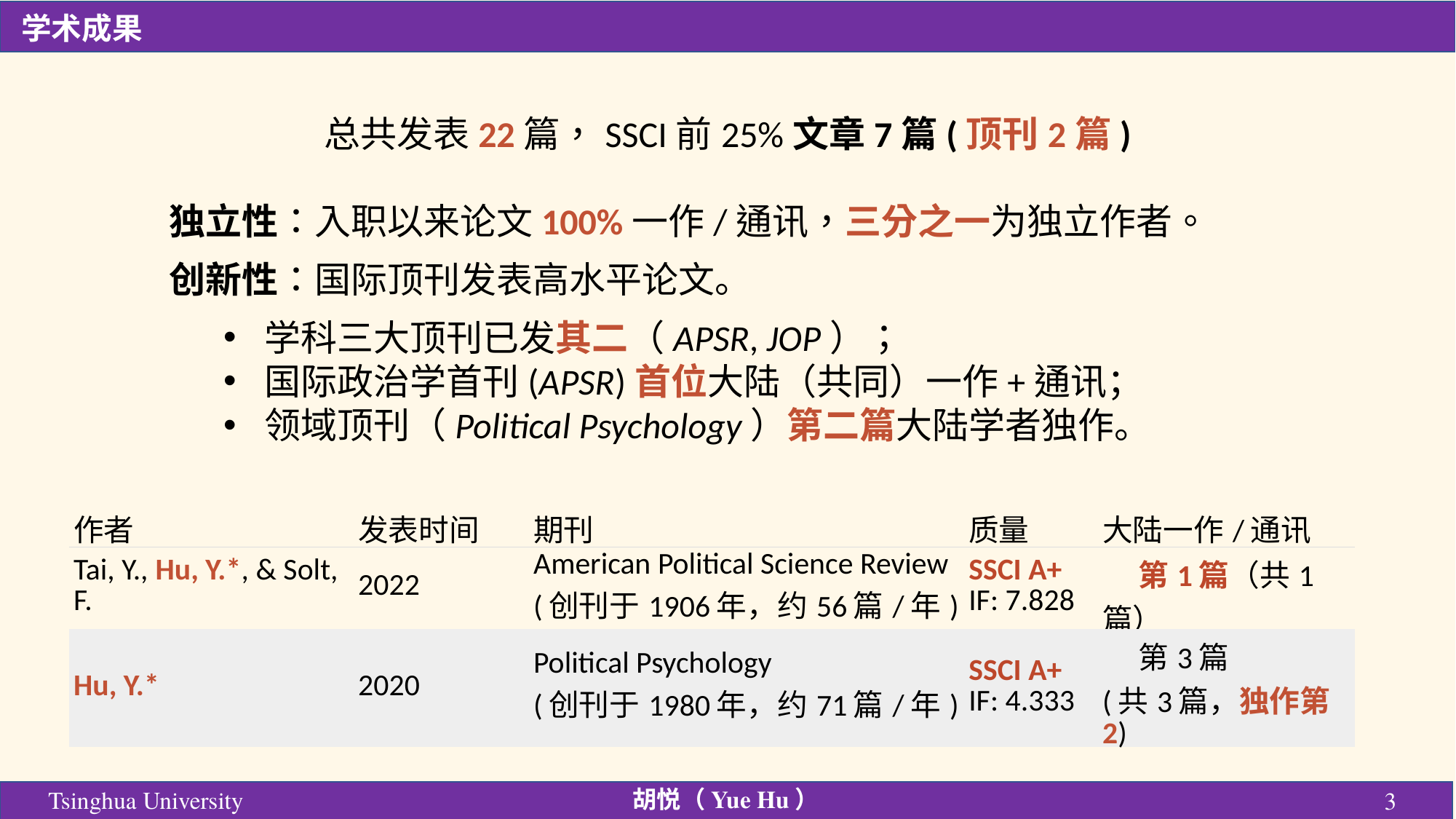

学术成果
总共发表22篇，SSCI前25%文章7篇(顶刊2篇)

独立性：入职以来论文100%一作/通讯，三分之一为独立作者。
创新性：国际顶刊发表高水平论文。

学科三大顶刊已发其二（APSR, JOP）；
国际政治学首刊(APSR)首位大陆（共同）一作+通讯；
领域顶刊（Political Psychology）第二篇大陆学者独作。

| 作者 | 发表时间 | 期刊 | 质量 | 大陆一作/通讯 |
| --- | --- | --- | --- | --- |
| Tai, Y., Hu, Y.\*, & Solt, F. | 2022 | American Political Science Review (创刊于1906年，约56篇/年) | SSCI A+ IF: 7.828 | 第1篇（共1篇） |
| Hu, Y.\* | 2020 | Political Psychology (创刊于1980年，约71篇/年) | SSCI A+ IF: 4.333 | 第3篇 (共3篇，独作第2) |
胡悦（Yue Hu）
Tsinghua University
3